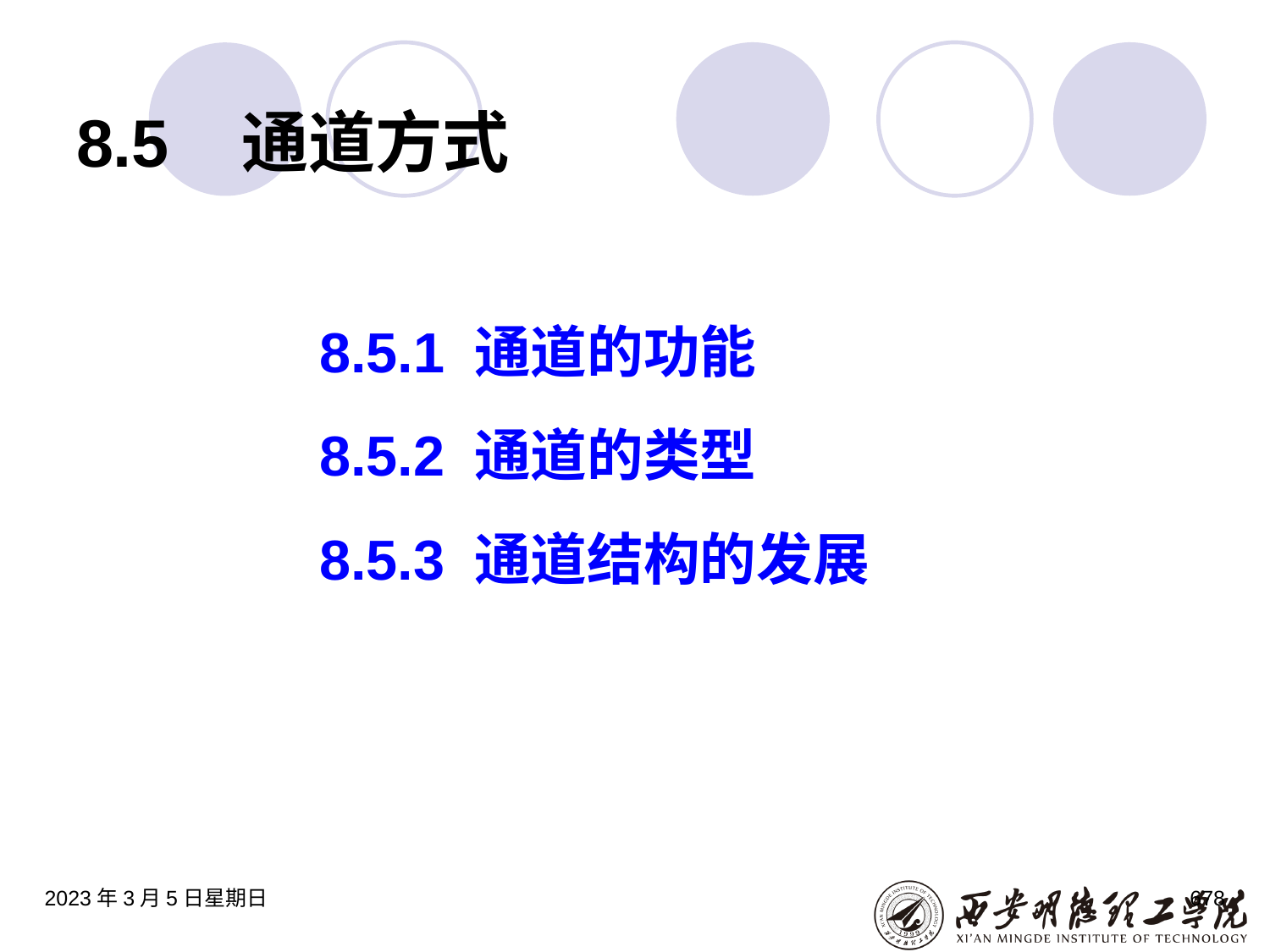

# 8.5   通道方式
8.5.1 通道的功能
8.5.2 通道的类型
8.5.3 通道结构的发展
2023年3月5日星期日
678